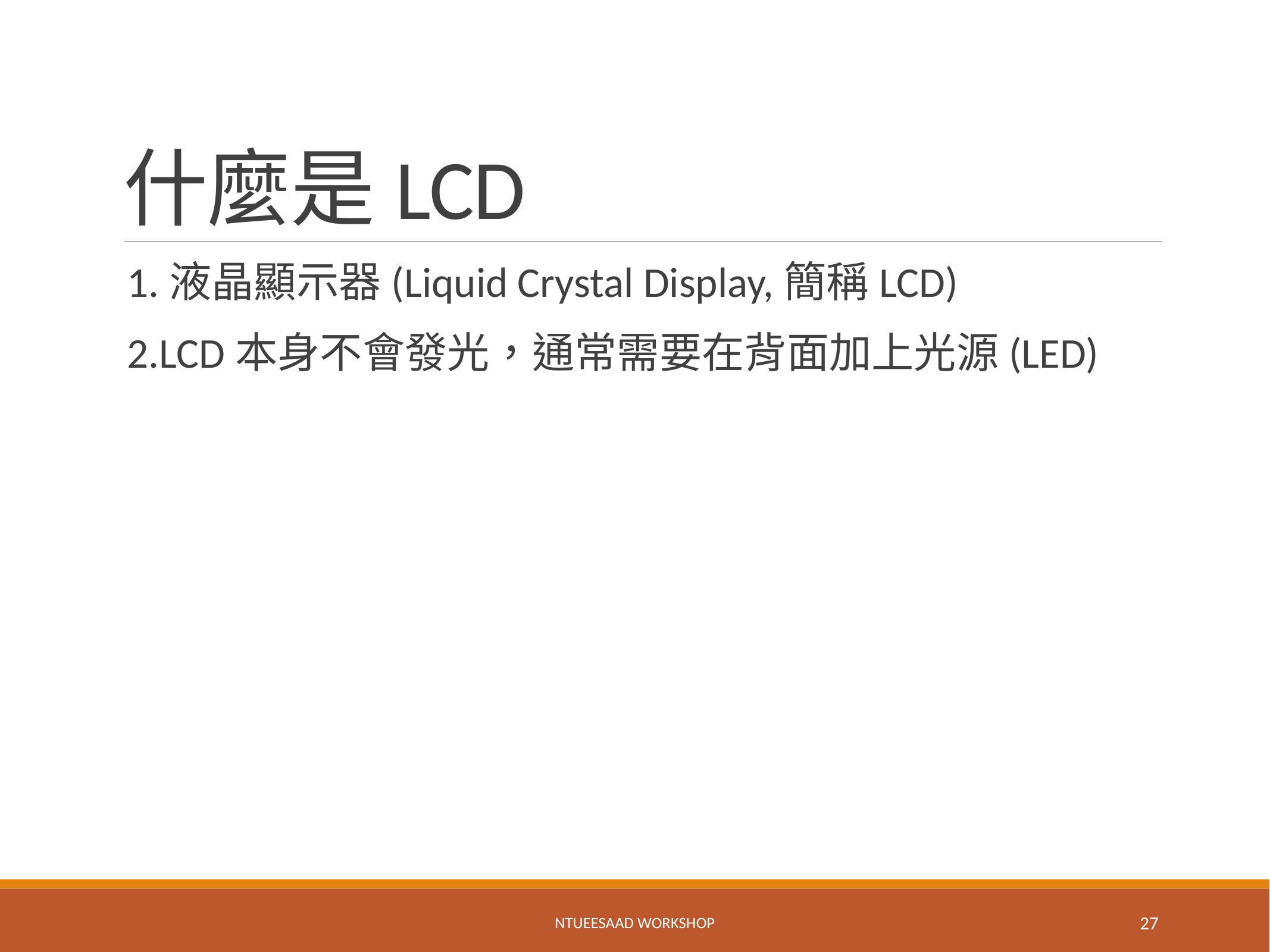

# 什麼是LCD
1.液晶顯示器(Liquid Crystal Display,簡稱LCD)
2.LCD本身不會發光，通常需要在背面加上光源(LED)
NTUEESAAD WORKSHOP
27